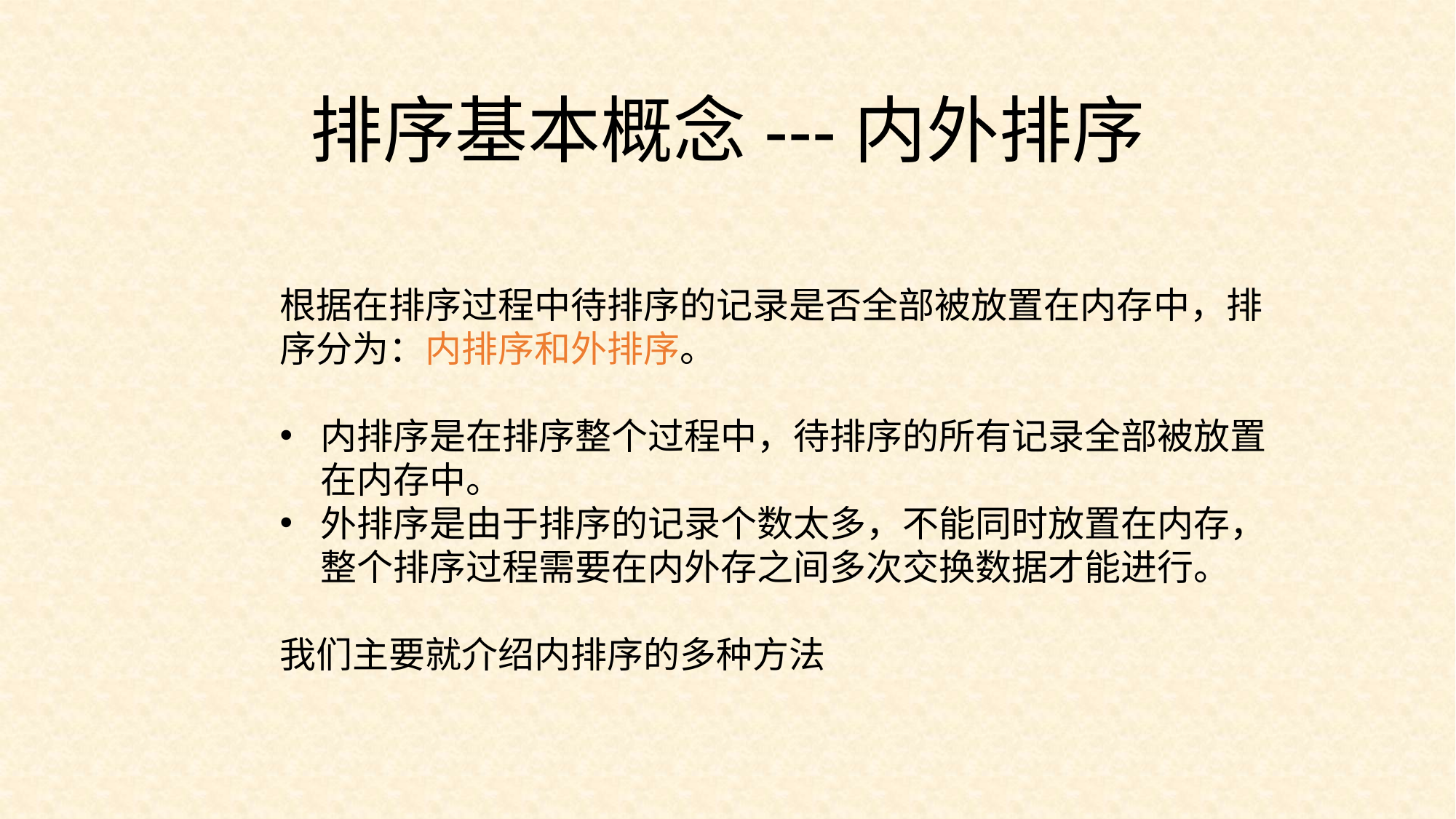

排序基本概念---内外排序
根据在排序过程中待排序的记录是否全部被放置在内存中，排序分为：内排序和外排序。

内排序是在排序整个过程中，待排序的所有记录全部被放置在内存中。
外排序是由于排序的记录个数太多，不能同时放置在内存，整个排序过程需要在内外存之间多次交换数据才能进行。

我们主要就介绍内排序的多种方法